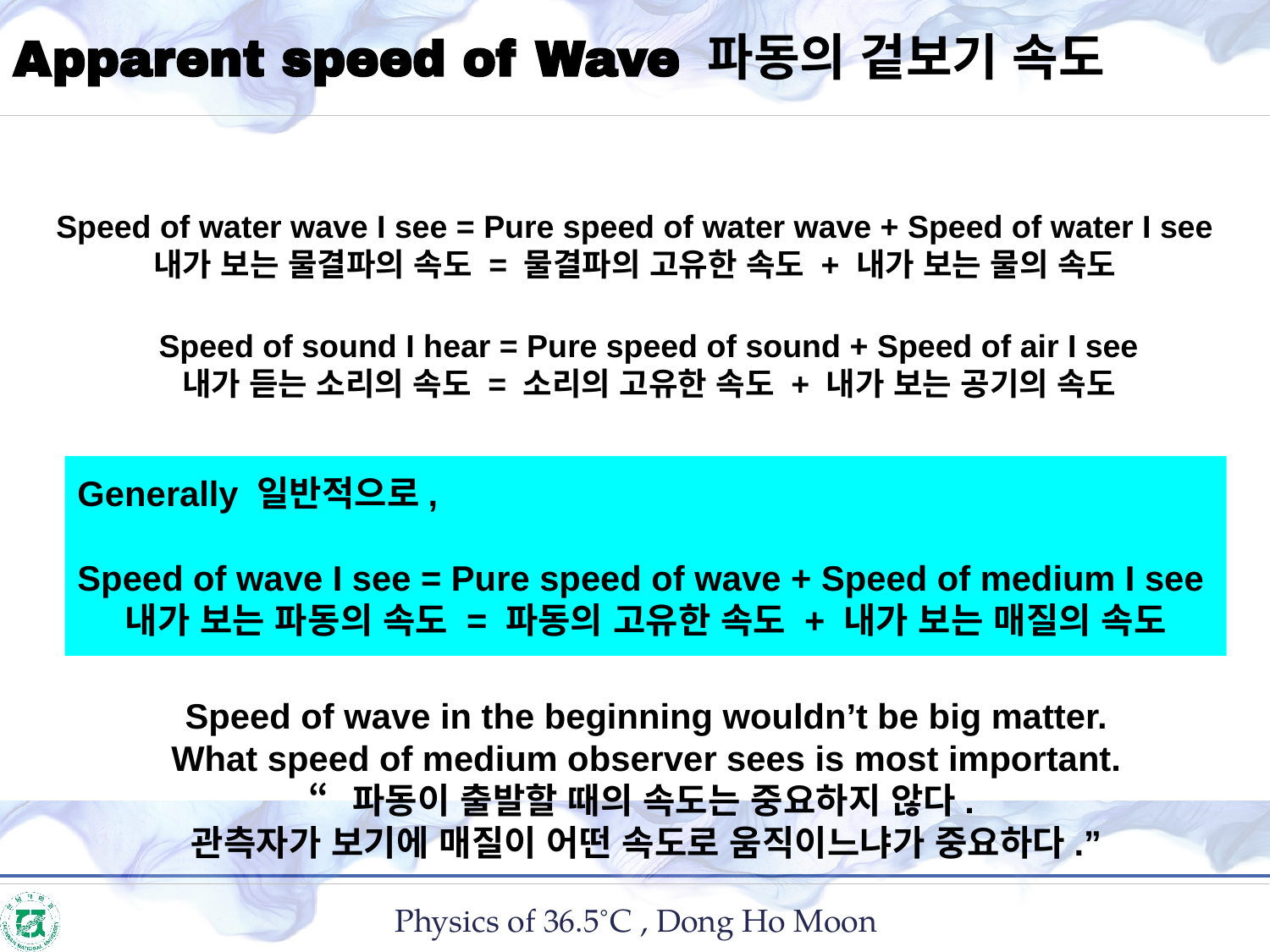

Apparent speed of Wave 파동의 겉보기 속도
Speed of water wave I see = Pure speed of water wave + Speed of water I see
내가 보는 물결파의 속도 = 물결파의 고유한 속도 + 내가 보는 물의 속도
Speed of sound I hear = Pure speed of sound + Speed of air I see
내가 듣는 소리의 속도 = 소리의 고유한 속도 + 내가 보는 공기의 속도
Generally 일반적으로,

Speed of wave I see = Pure speed of wave + Speed of medium I see
내가 보는 파동의 속도 = 파동의 고유한 속도 + 내가 보는 매질의 속도
Speed of wave in the beginning wouldn’t be big matter.
What speed of medium observer sees is most important.
“파동이 출발할 때의 속도는 중요하지 않다.
관측자가 보기에 매질이 어떤 속도로 움직이느냐가 중요하다.”